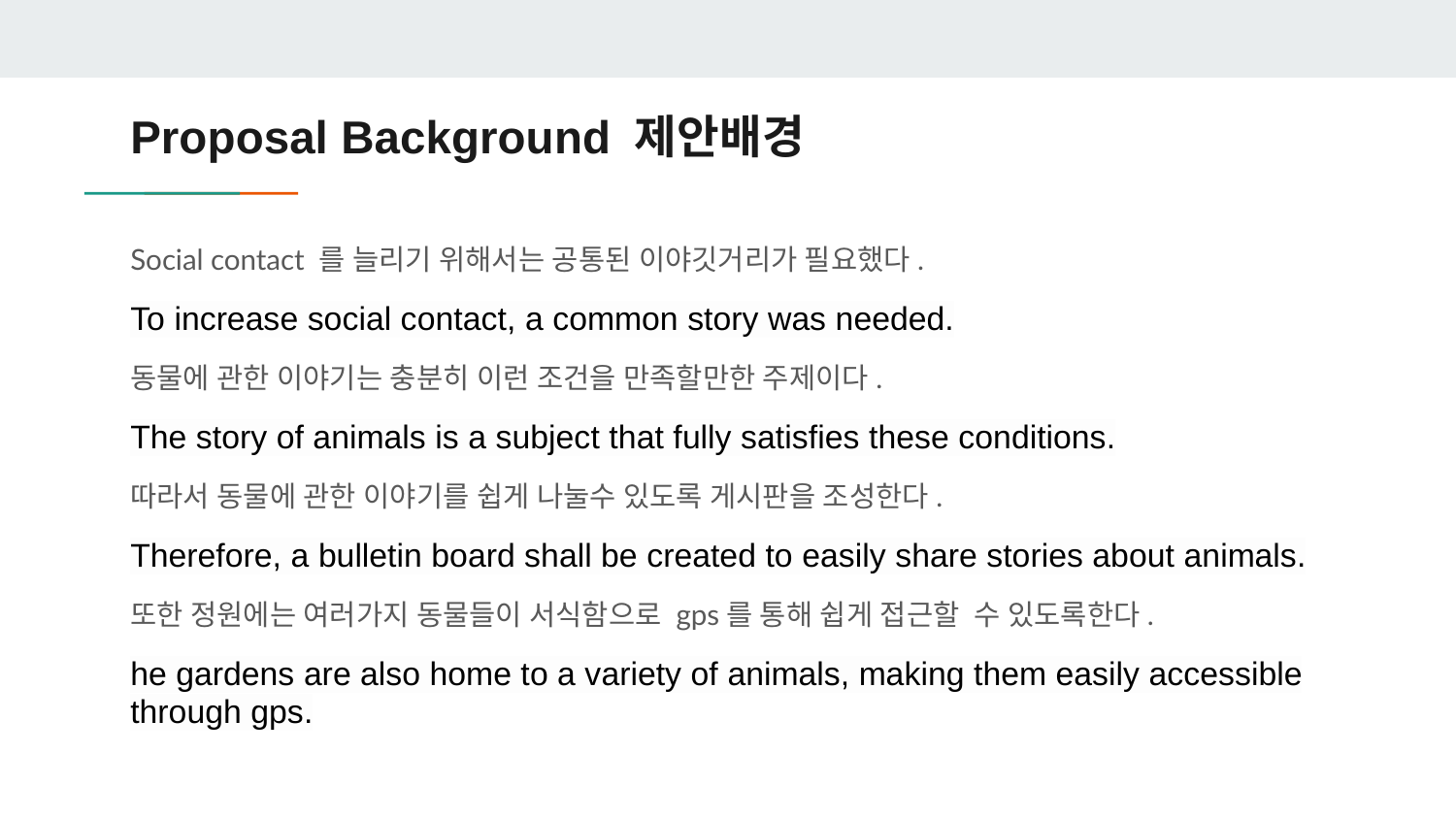

# Proposal Background 제안배경
Social contact 를 늘리기 위해서는 공통된 이야깃거리가 필요했다.
To increase social contact, a common story was needed.
동물에 관한 이야기는 충분히 이런 조건을 만족할만한 주제이다.
The story of animals is a subject that fully satisfies these conditions.
따라서 동물에 관한 이야기를 쉽게 나눌수 있도록 게시판을 조성한다.
Therefore, a bulletin board shall be created to easily share stories about animals.
또한 정원에는 여러가지 동물들이 서식함으로 gps를 통해 쉽게 접근할  수 있도록한다.
he gardens are also home to a variety of animals, making them easily accessible through gps.